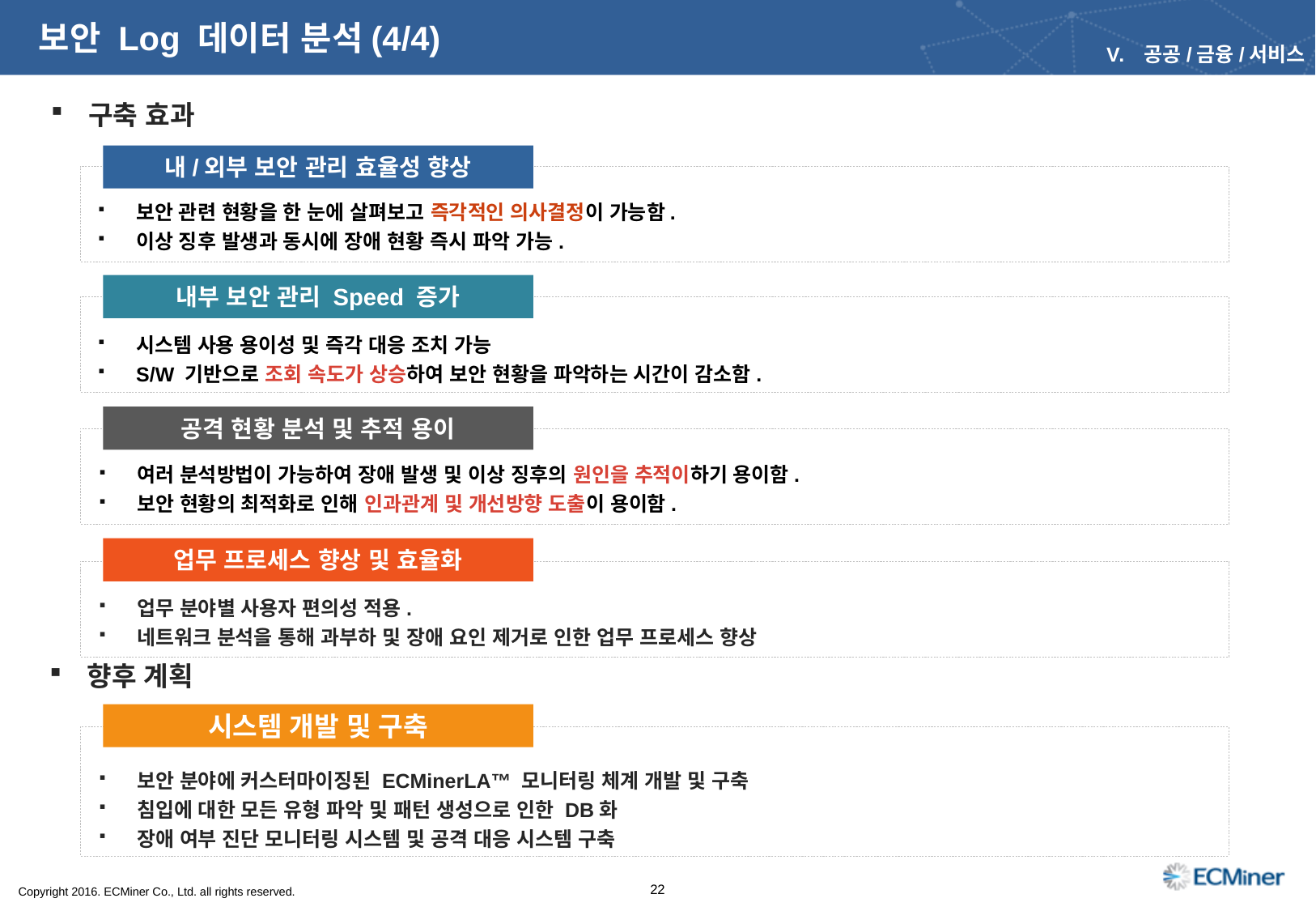

보안 Log 데이터 분석(4/4)
공공/금융/서비스
 구축 효과
내/외부 보안 관리 효율성 향상

보안 관련 현황을 한 눈에 살펴보고 즉각적인 의사결정이 가능함.
이상 징후 발생과 동시에 장애 현황 즉시 파악 가능.
내부 보안 관리 Speed 증가

시스템 사용 용이성 및 즉각 대응 조치 가능
S/W 기반으로 조회 속도가 상승하여 보안 현황을 파악하는 시간이 감소함.
공격 현황 분석 및 추적 용이

여러 분석방법이 가능하여 장애 발생 및 이상 징후의 원인을 추적이하기 용이함.
보안 현황의 최적화로 인해 인과관계 및 개선방향 도출이 용이함.
업무 프로세스 향상 및 효율화

업무 분야별 사용자 편의성 적용.
네트워크 분석을 통해 과부하 및 장애 요인 제거로 인한 업무 프로세스 향상
 향후 계획
시스템 개발 및 구축

보안 분야에 커스터마이징된 ECMinerLA™ 모니터링 체계 개발 및 구축
침입에 대한 모든 유형 파악 및 패턴 생성으로 인한 DB화
장애 여부 진단 모니터링 시스템 및 공격 대응 시스템 구축